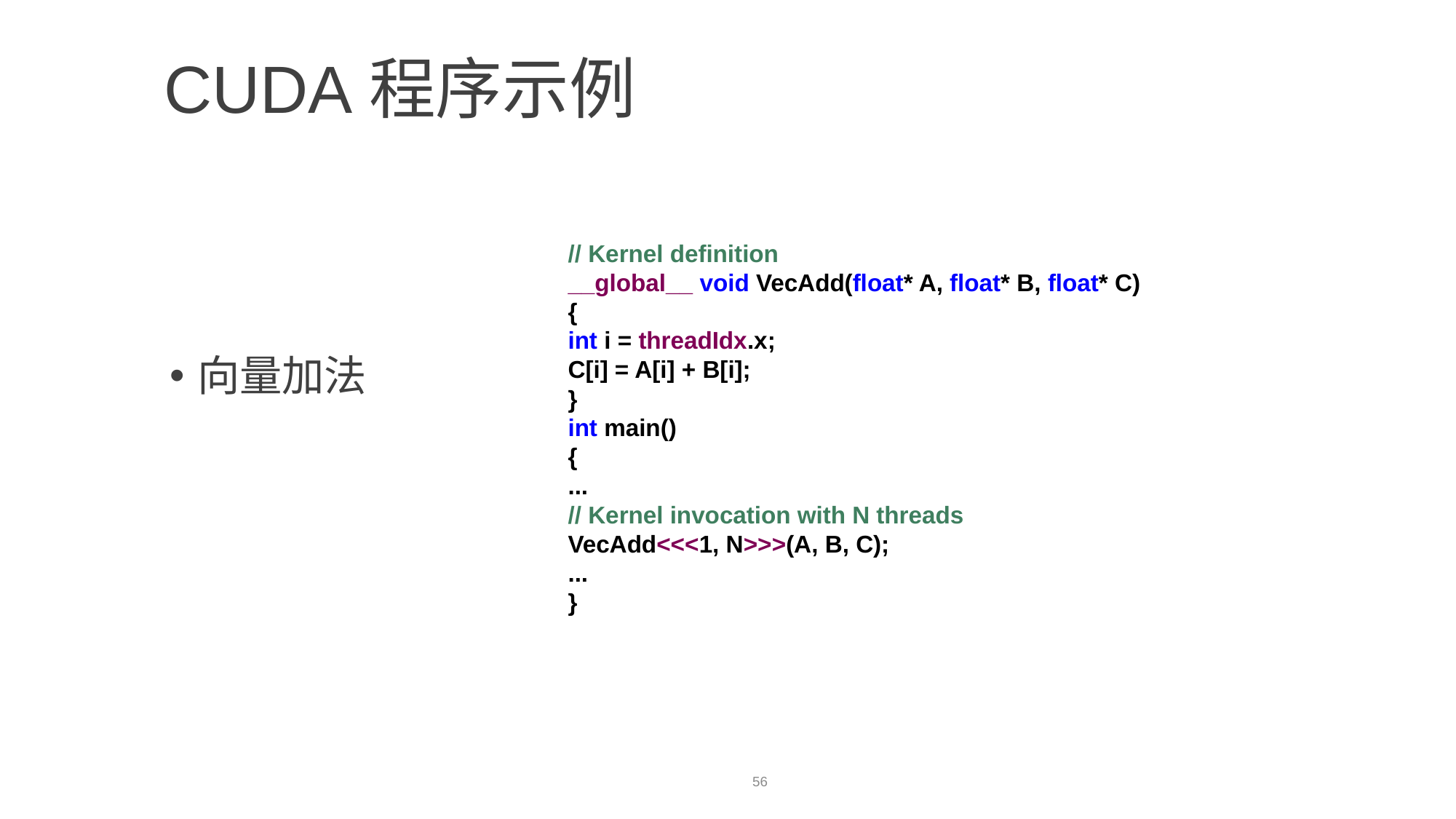

CUDA程序示例
// Kernel definition
__global__ void VecAdd(float* A, float* B, float* C)
{
int i = threadIdx.x;
C[i] = A[i] + B[i];
}
int main()
{
...
// Kernel invocation with N threads
VecAdd<<<1, N>>>(A, B, C);
...
}
向量加法
56